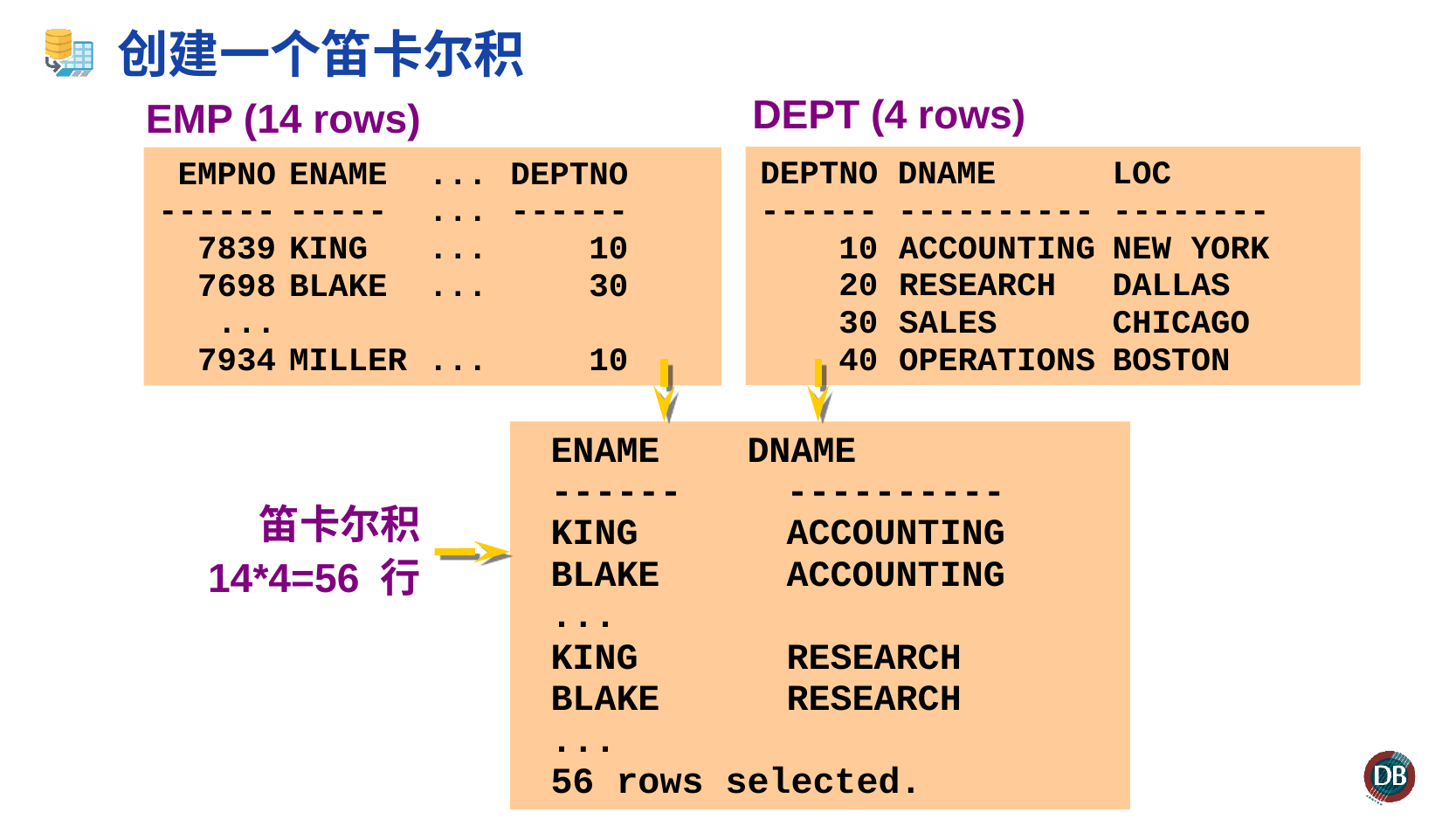

# 创建一个笛卡尔积
DEPT (4 rows)
EMP (14 rows)
DEPTNO DNAME     	LOC
------ ----------	--------
    10	ACCOUNTING	NEW YORK
    20	RESEARCH	DALLAS
    30	SALES		CHICAGO
    40	OPERATIONS	BOSTON
 EMPNO	ENAME	...	DEPTNO
------	-----	...	------
  7839	KING	...	    10
  7698	BLAKE	...	    30
   ...
  7934	MILLER	...	    10

ENAME    DNAME
------ 	----------
KING		ACCOUNTING
BLAKE	ACCOUNTING
...
KING		RESEARCH
BLAKE	RESEARCH
...
56 rows selected.
笛卡尔积
14*4=56 行